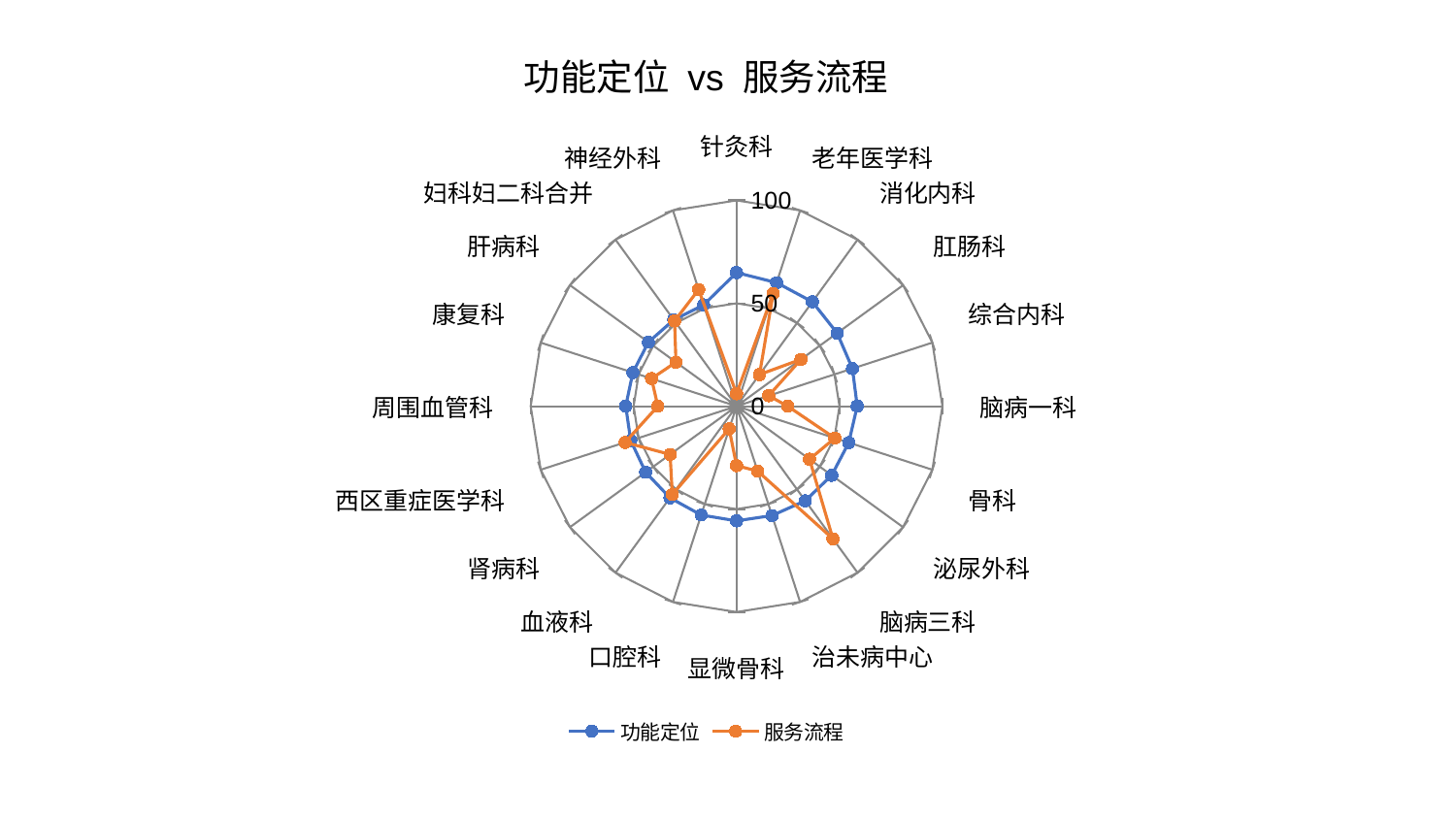

### Chart: 功能定位 vs 服务流程

| Category | 功能定位 | 服务流程 |
|---|---|---|
| 针灸科 | 64.90349573040584 | 6.027284809872503 |
| 老年医学科 | 63.08875986866262 | 57.578926329205686 |
| 消化内科 | 62.688655338586535 | 19.019061076114678 |
| 肛肠科 | 60.41752204953606 | 38.719856777262535 |
| 综合内科 | 59.19155032864072 | 16.41541450554084 |
| 脑病一科 | 58.605554659133354 | 24.873904978914993 |
| 骨科 | 57.32039556003155 | 50.19227013324333 |
| 泌尿外科 | 57.14860495067569 | 43.83114122402927 |
| 脑病三科 | 56.8032245192732 | 79.68617717497145 |
| 治未病中心 | 55.860591693268944 | 33.170528534961704 |
| 显微骨科 | 55.73022898942876 | 28.879133294763218 |
| 口腔科 | 55.60428773212158 | 11.564967271971794 |
| 血液科 | 55.04926215388669 | 53.04905353559566 |
| 肾病科 | 54.60887441626183 | 39.90742230608169 |
| 西区重症医学科 | 54.04603675498027 | 56.963842672298526 |
| 周围血管科 | 53.83321688639399 | 38.246442726419815 |
| 康复科 | 52.96322866544945 | 43.417369818496894 |
| 肝病科 | 52.92770625868785 | 36.37902799044076 |
| 妇科妇二科合并 | 51.88932134224251 | 51.21790107839941 |
| 神经外科 | 51.74696241901464 | 59.58358985877616 |
43